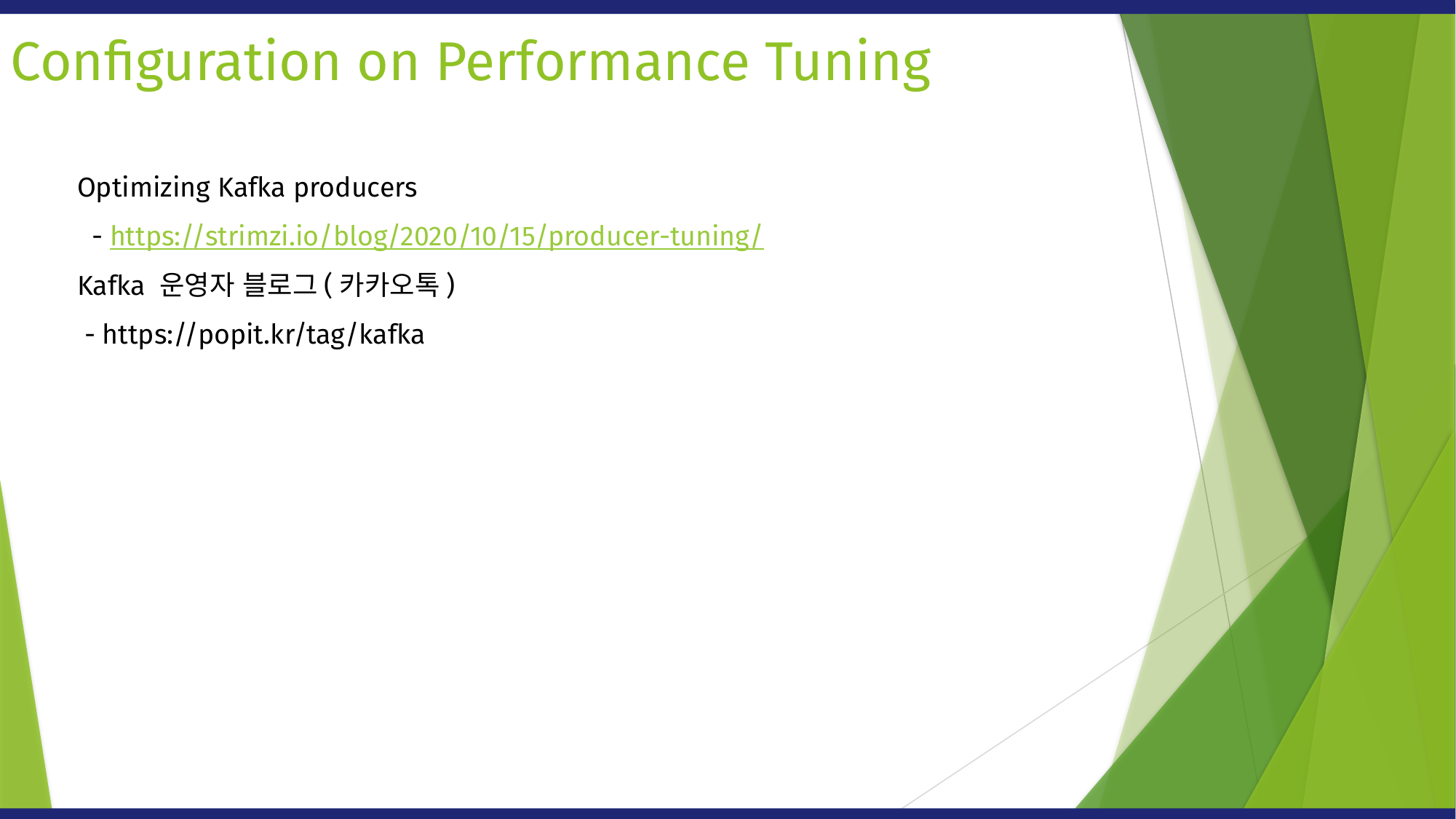

Configuration on Performance Tuning
Optimizing Kafka producers
  - https://strimzi.io/blog/2020/10/15/producer-tuning/
Kafka 운영자 블로그(카카오톡)
 - https://popit.kr/tag/kafka